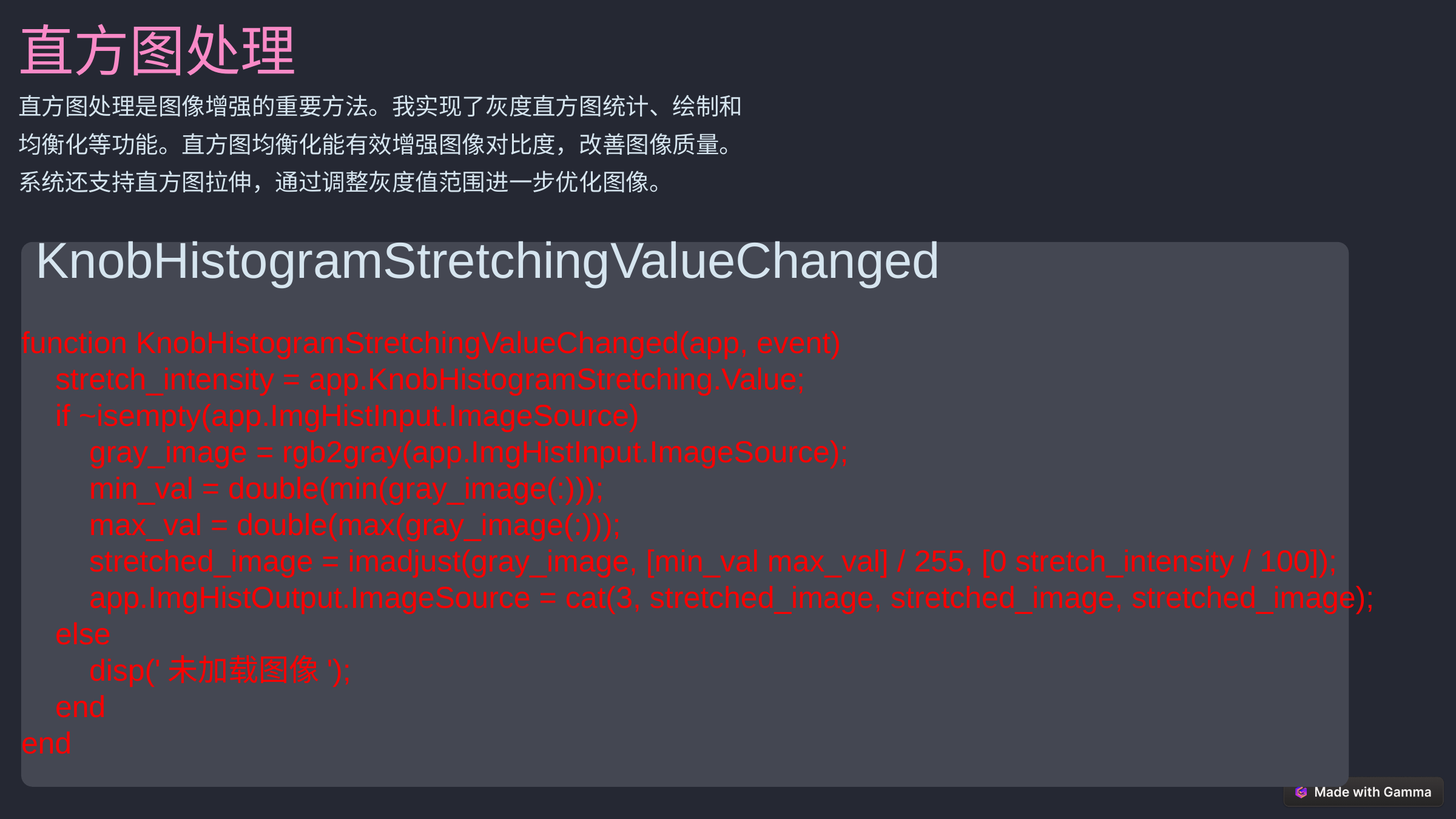

直方图处理
直方图处理是图像增强的重要方法。我实现了灰度直方图统计、绘制和均衡化等功能。直方图均衡化能有效增强图像对比度，改善图像质量。系统还支持直方图拉伸，通过调整灰度值范围进一步优化图像。

 KnobHistogramStretchingValueChanged

function KnobHistogramStretchingValueChanged(app, event)
    stretch_intensity = app.KnobHistogramStretching.Value;
    if ~isempty(app.ImgHistInput.ImageSource)
        gray_image = rgb2gray(app.ImgHistInput.ImageSource);
        min_val = double(min(gray_image(:)));
        max_val = double(max(gray_image(:)));
        stretched_image = imadjust(gray_image, [min_val max_val] / 255, [0 stretch_intensity / 100]);
        app.ImgHistOutput.ImageSource = cat(3, stretched_image, stretched_image, stretched_image);
    else
        disp('未加载图像');
    end
end